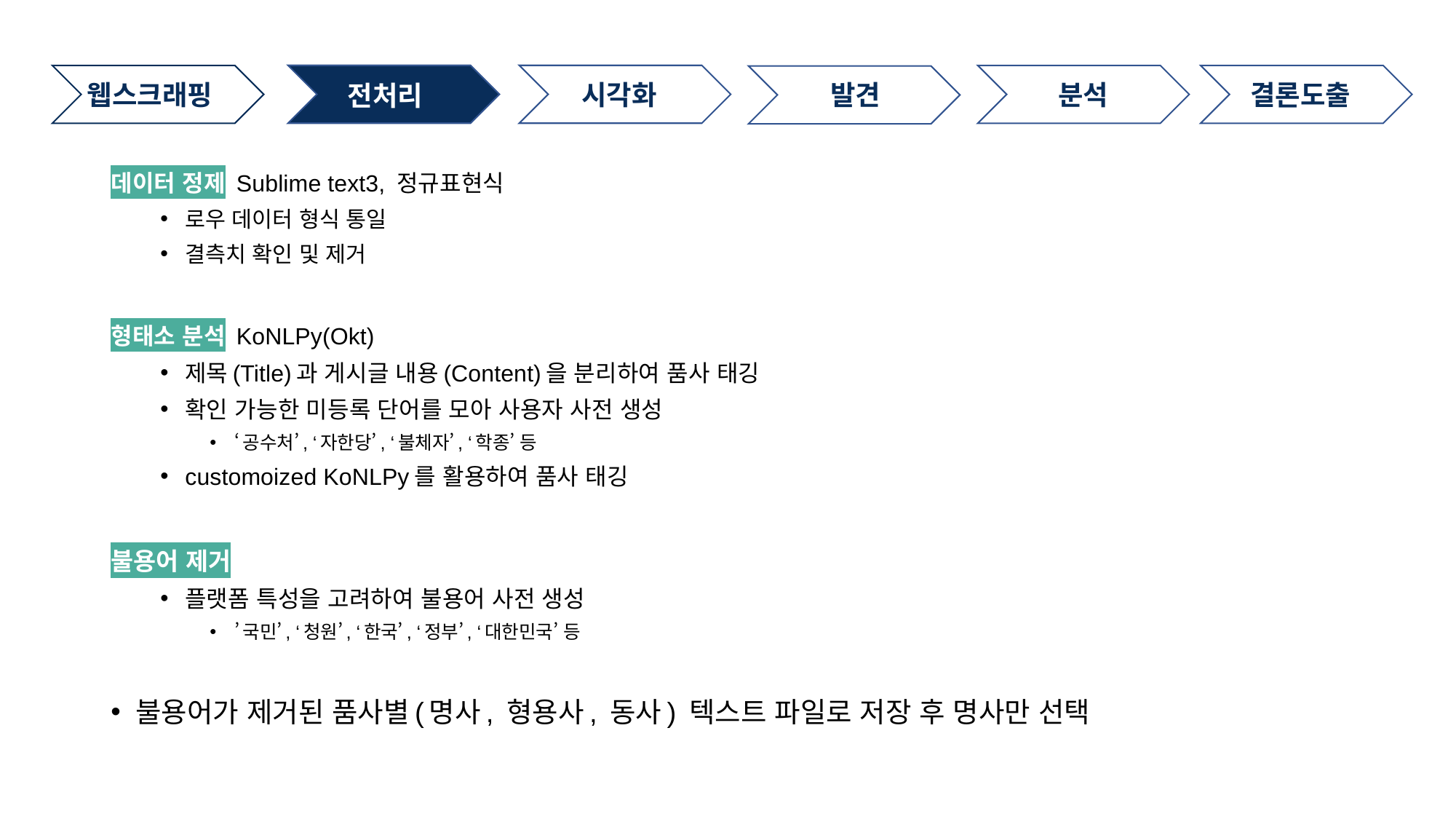

시각화
웹스크래핑
분석
결론도출
발견
전처리
데이터 정제 Sublime text3, 정규표현식
로우 데이터 형식 통일
결측치 확인 및 제거

형태소 분석 KoNLPy(Okt)
제목(Title)과 게시글 내용(Content)을 분리하여 품사 태깅
확인 가능한 미등록 단어를 모아 사용자 사전 생성
‘공수처’, ‘자한당’, ‘불체자’, ‘학종’ 등
customoized KoNLPy를 활용하여 품사 태깅

불용어 제거
플랫폼 특성을 고려하여 불용어 사전 생성
’국민’, ‘청원’, ‘한국’, ‘정부’, ‘대한민국’ 등

불용어가 제거된 품사별(명사, 형용사, 동사) 텍스트 파일로 저장 후 명사만 선택